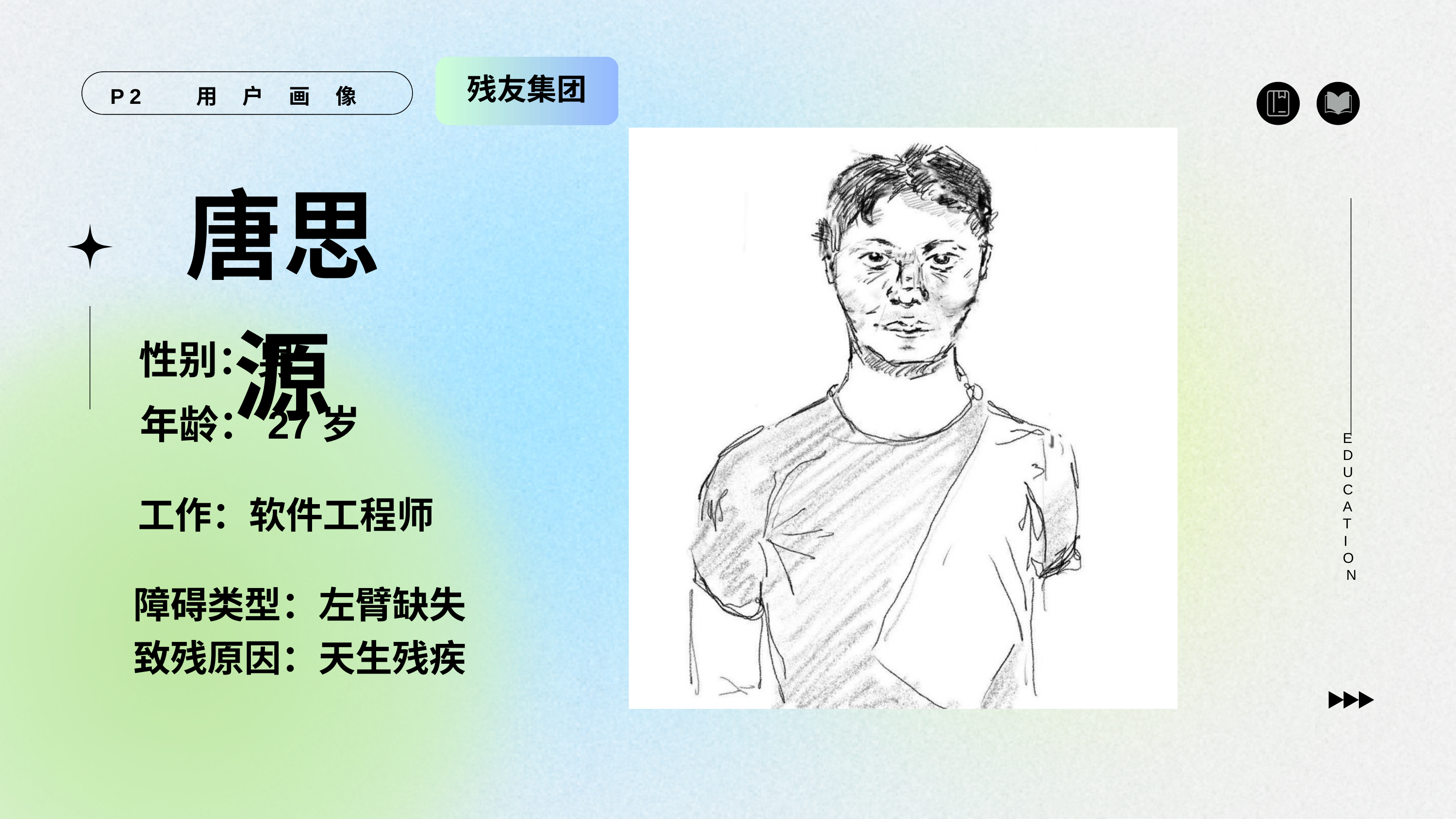

残友集团

P2    用  户  画  像

唐思源

性别：男
年龄：27岁
EDUCATION
工作：软件工程师
障碍类型：左臂缺失
致残原因：天生残疾